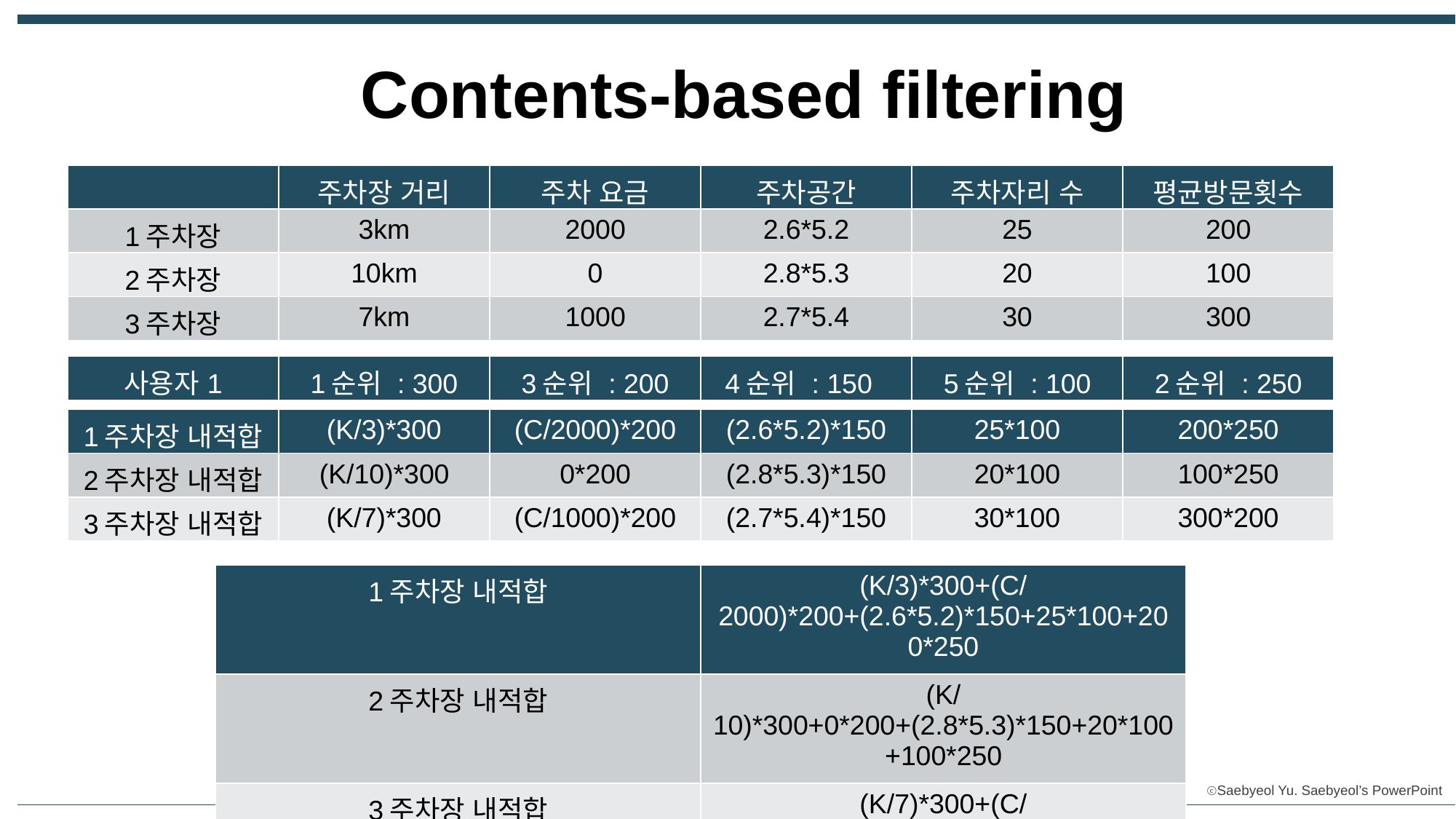

Contents-based filtering
|  | 주차장 거리 | 주차 요금 | 주차공간 | 주차자리 수 | 평균방문횟수 |
| --- | --- | --- | --- | --- | --- |
| 1주차장 | 3km | 2000 | 2.6\*5.2 | 25 | 200 |
| 2주차장 | 10km | 0 | 2.8\*5.3 | 20 | 100 |
| 3주차장 | 7km | 1000 | 2.7\*5.4 | 30 | 300 |
| 사용자1 | 1순위 : 300 | 3순위 : 200 | 4순위 : 150 | 5순위 : 100 | 2순위 : 250 |
| --- | --- | --- | --- | --- | --- |
| 1주차장 내적합 | (K/3)\*300 | (C/2000)\*200 | (2.6\*5.2)\*150 | 25\*100 | 200\*250 |
| --- | --- | --- | --- | --- | --- |
| 2주차장 내적합 | (K/10)\*300 | 0\*200 | (2.8\*5.3)\*150 | 20\*100 | 100\*250 |
| 3주차장 내적합 | (K/7)\*300 | (C/1000)\*200 | (2.7\*5.4)\*150 | 30\*100 | 300\*200 |

| 1주차장 내적합 | (K/3)\*300+(C/2000)\*200+(2.6\*5.2)\*150+25\*100+200\*250 |
| --- | --- |
| 2주차장 내적합 | (K/10)\*300+0\*200+(2.8\*5.3)\*150+20\*100+100\*250 |
| 3주차장 내적합 | (K/7)\*300+(C/1000)\*200+(2.7\*5.4)\*150+30\*100+300\*200 |